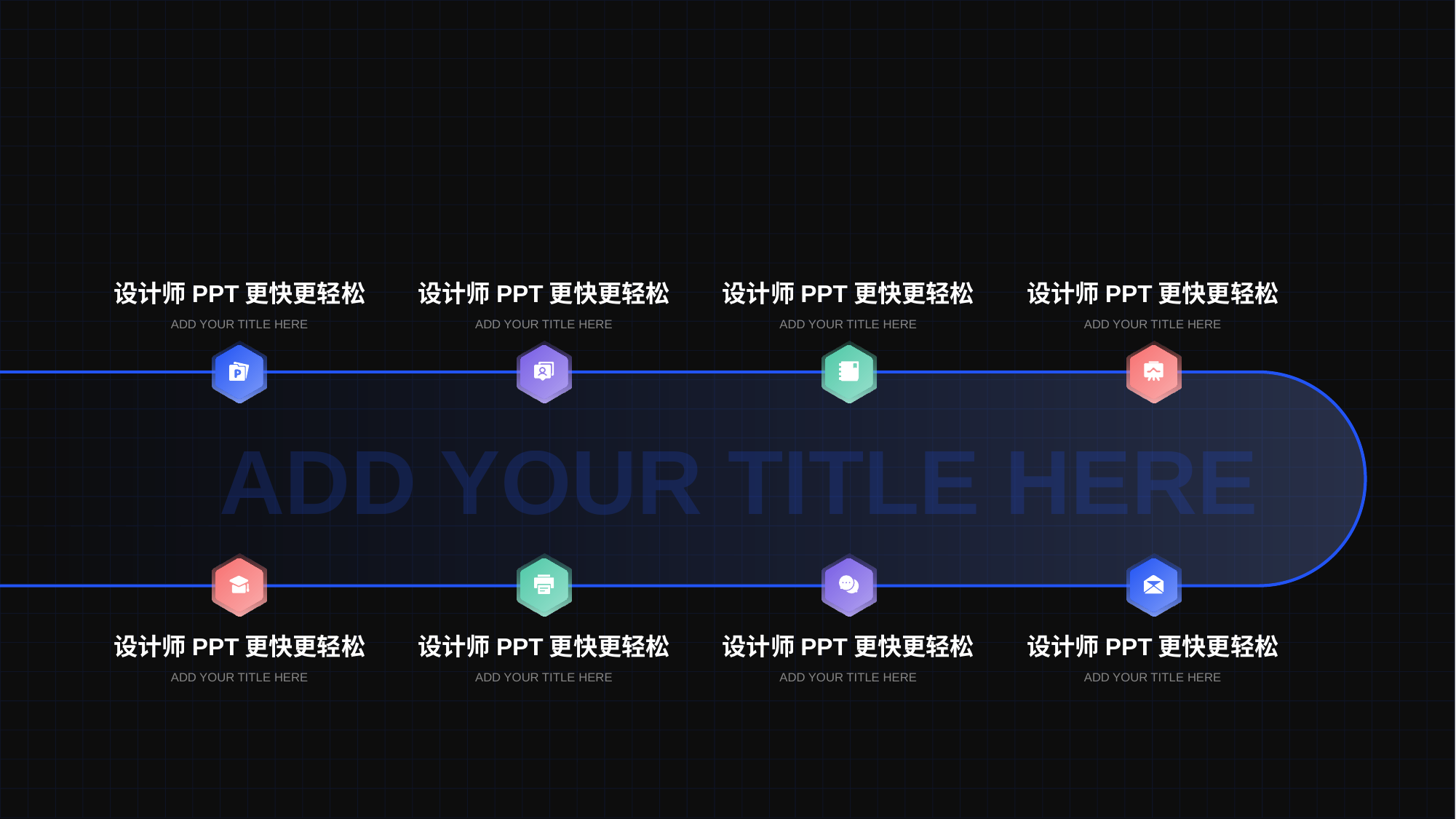

设计师PPT更快更轻松
设计师PPT更快更轻松
设计师PPT更快更轻松
设计师PPT更快更轻松
ADD YOUR TITLE HERE
ADD YOUR TITLE HERE
ADD YOUR TITLE HERE
ADD YOUR TITLE HERE

ADD YOUR TITLE HERE

设计师PPT更快更轻松
设计师PPT更快更轻松
设计师PPT更快更轻松
设计师PPT更快更轻松
ADD YOUR TITLE HERE
ADD YOUR TITLE HERE
ADD YOUR TITLE HERE
ADD YOUR TITLE HERE